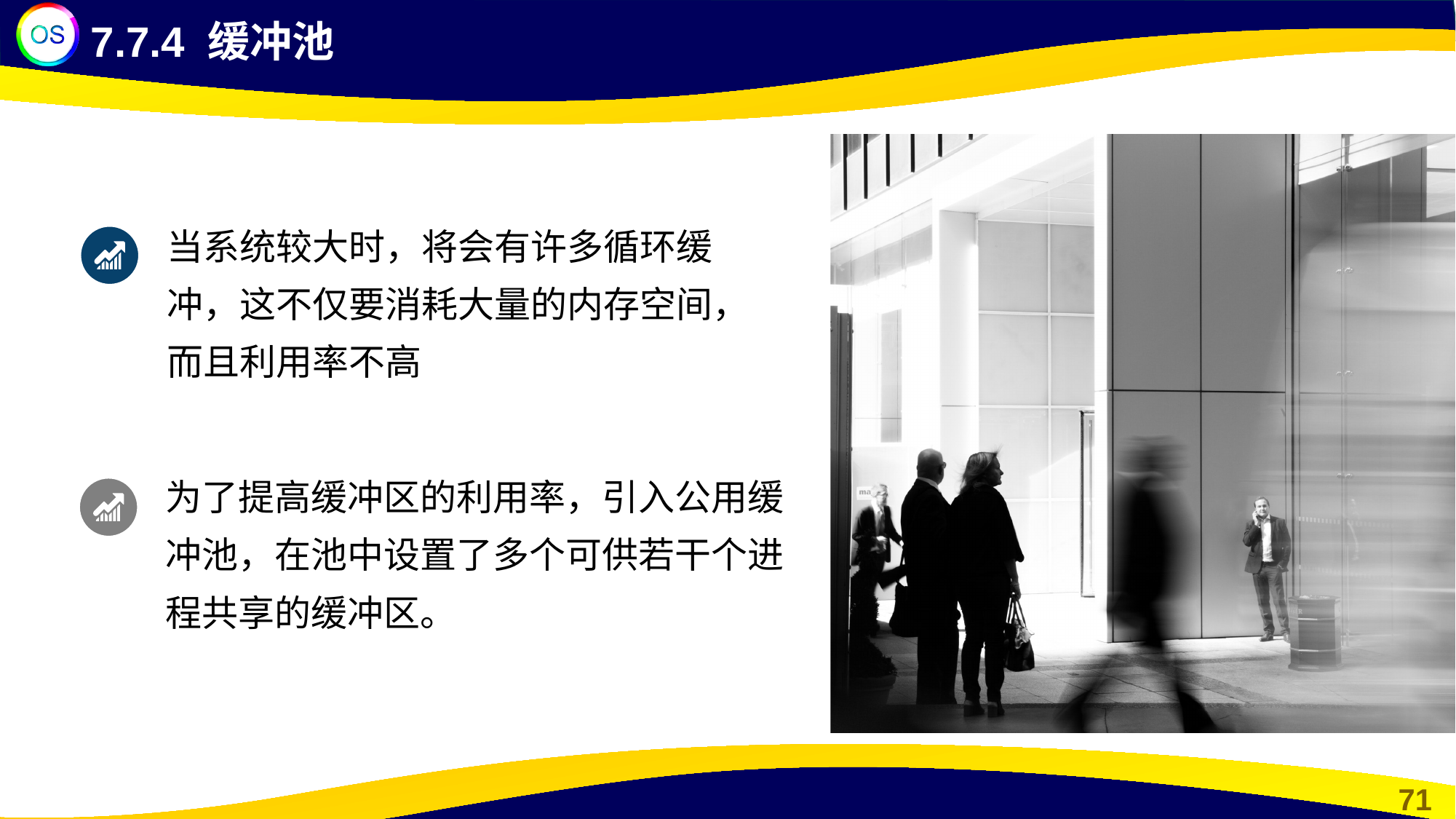

7.7.4 缓冲池

当系统较大时，将会有许多循环缓冲，这不仅要消耗大量的内存空间，而且利用率不高
为了提高缓冲区的利用率，引入公用缓冲池，在池中设置了多个可供若干个进程共享的缓冲区。